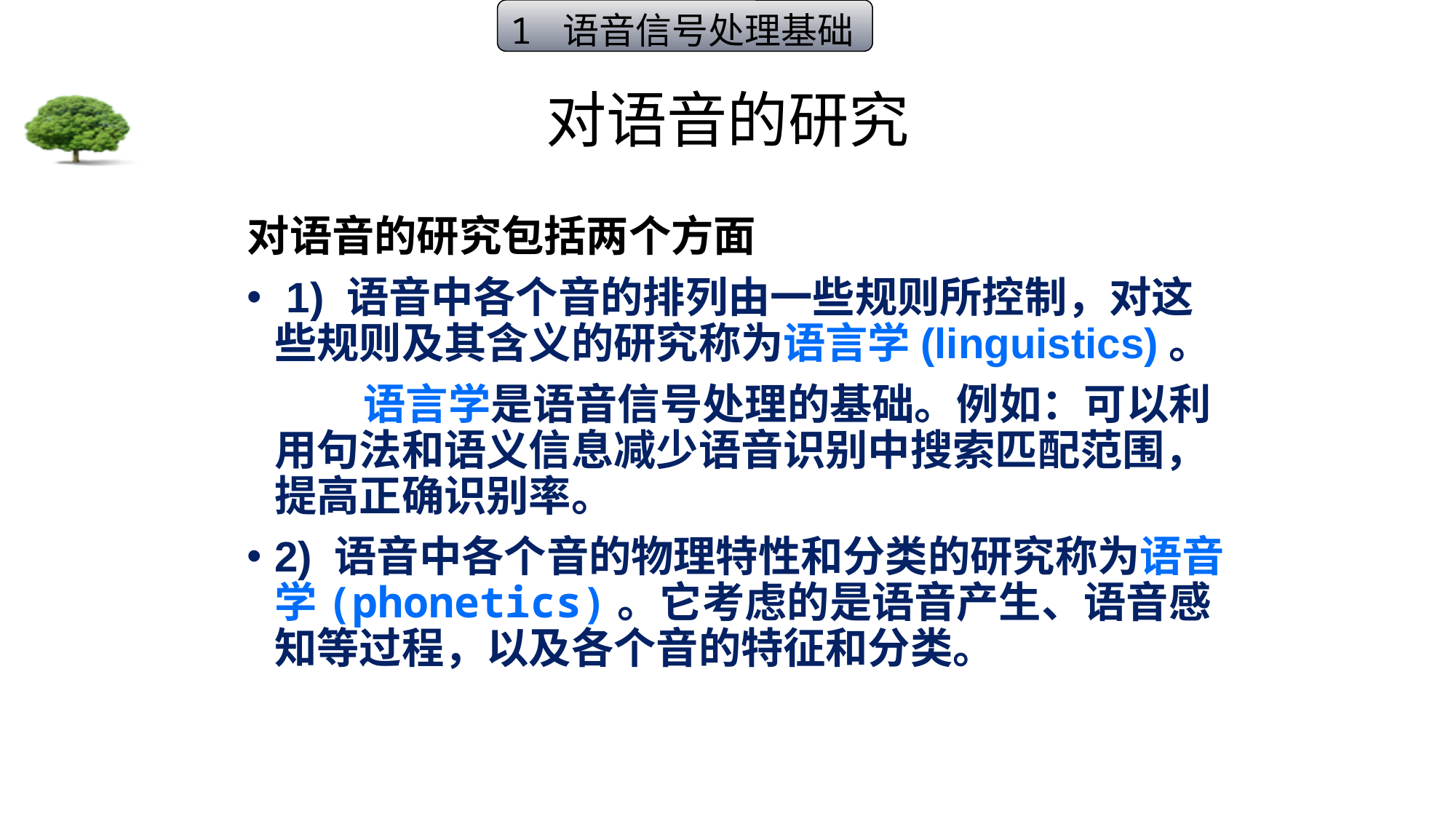

1 语音信号处理基础

# 对语音的研究
对语音的研究包括两个方面
 1) 语音中各个音的排列由一些规则所控制，对这些规则及其含义的研究称为语言学(linguistics)。
           语言学是语音信号处理的基础。例如：可以利用句法和语义信息减少语音识别中搜索匹配范围，提高正确识别率。
2) 语音中各个音的物理特性和分类的研究称为语音学(phonetics)。它考虑的是语音产生、语音感知等过程，以及各个音的特征和分类。